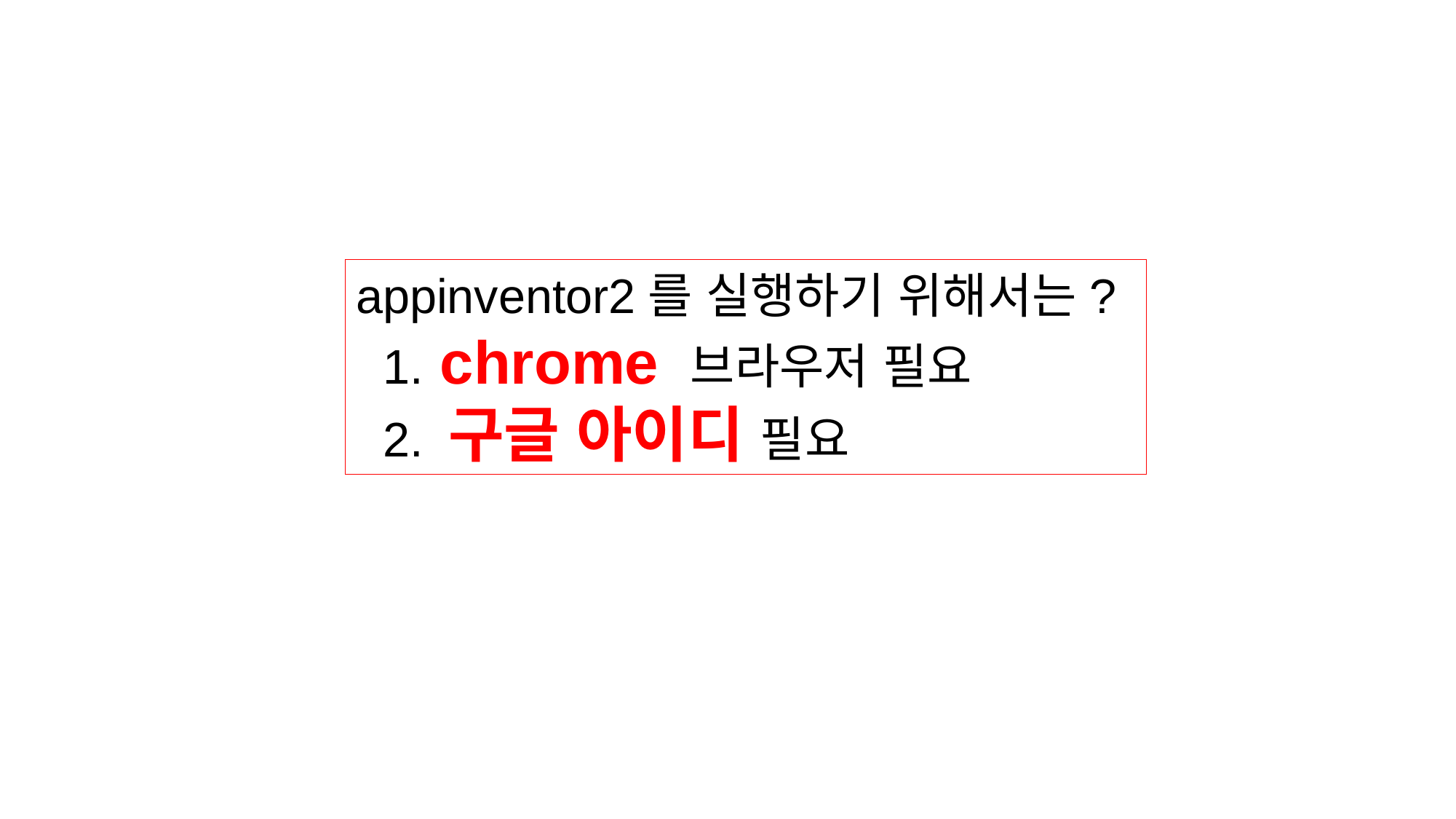

appinventor2를 실행하기 위해서는?
  1. chrome 브라우저 필요
  2. 구글 아이디 필요